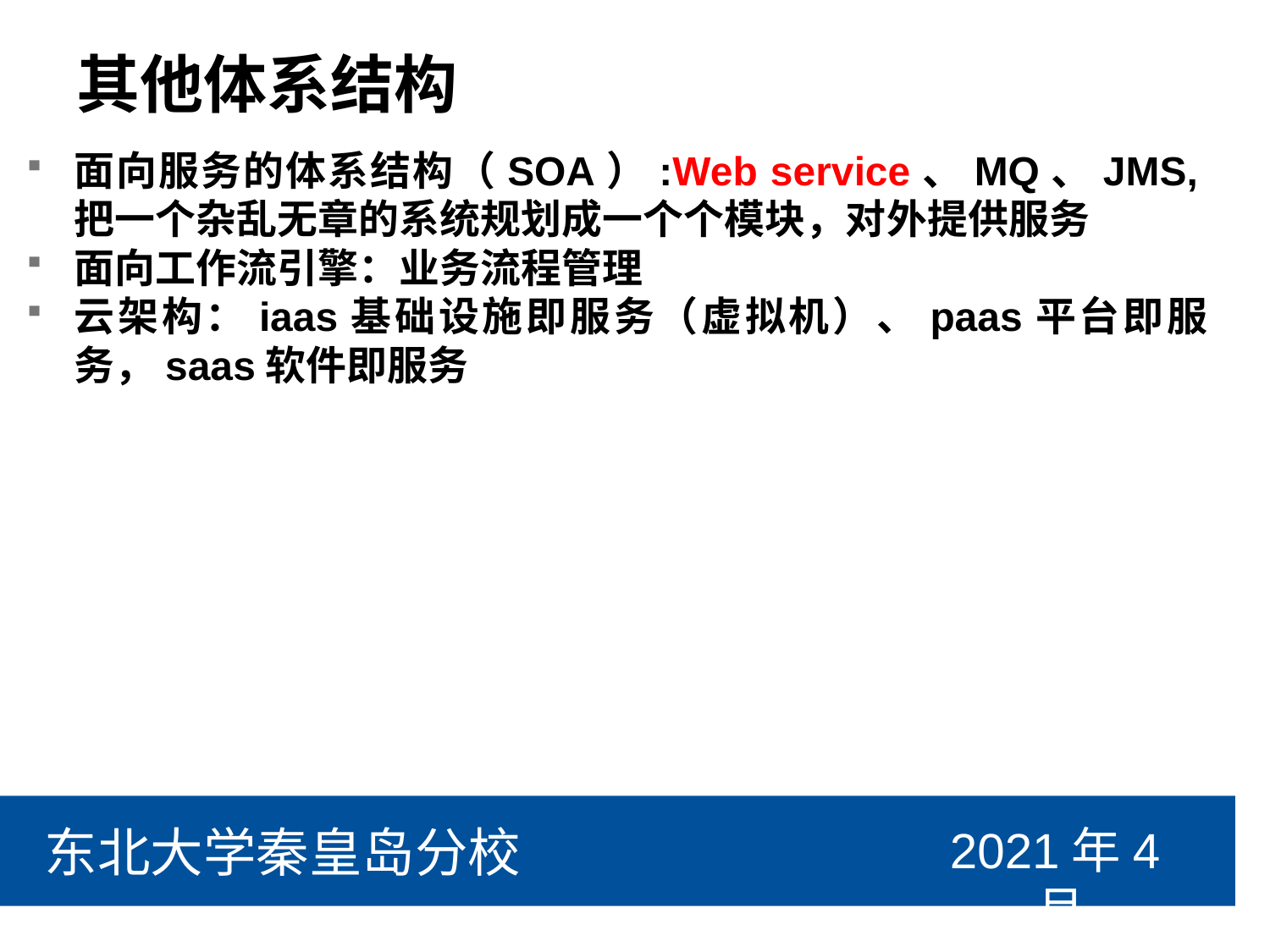

# 其他体系结构
面向服务的体系结构（SOA）:Web service、MQ、JMS,把一个杂乱无章的系统规划成一个个模块，对外提供服务
面向工作流引擎：业务流程管理
云架构：iaas基础设施即服务（虚拟机）、paas平台即服务，saas软件即服务